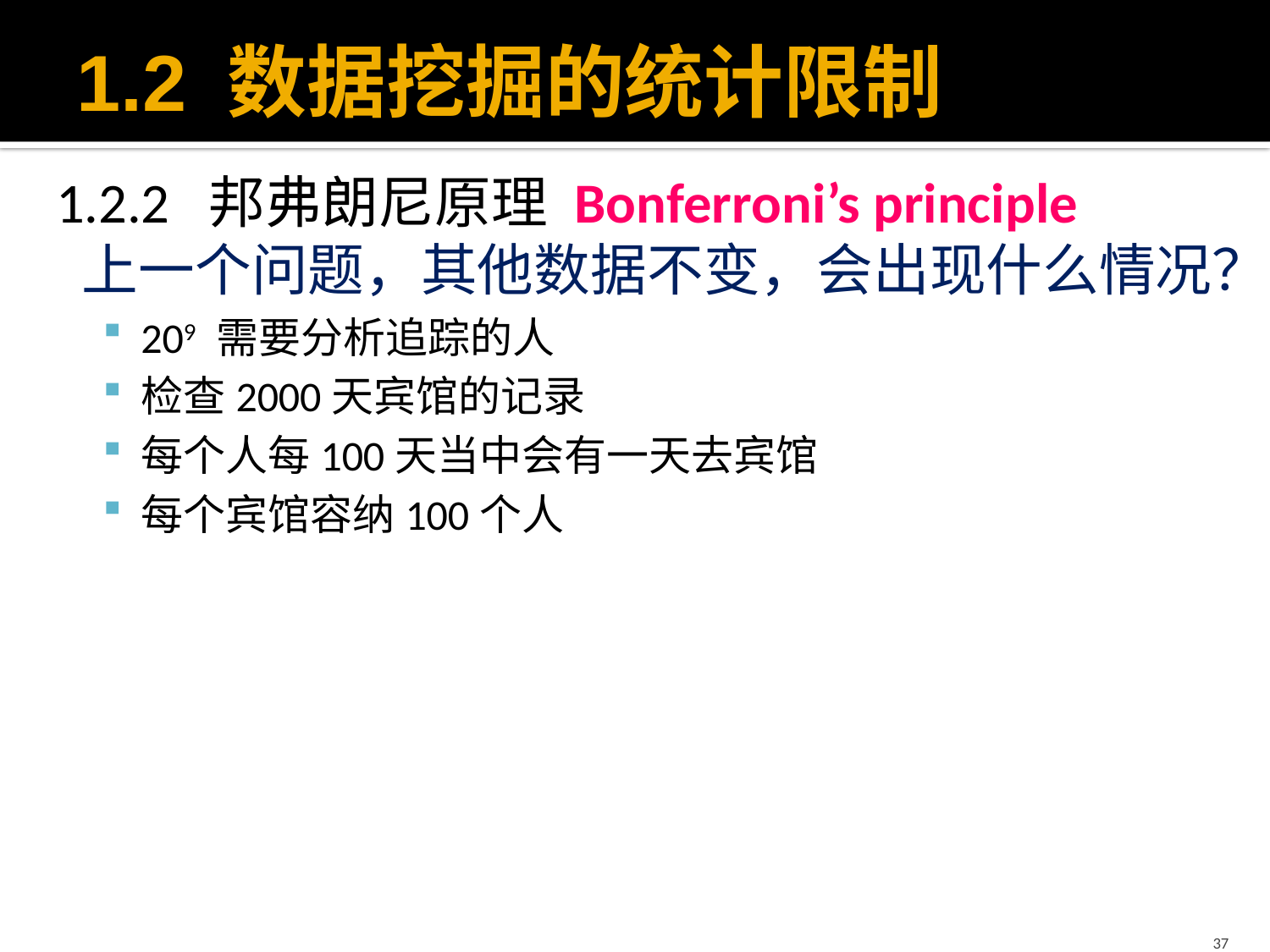

# 1.2 数据挖掘的统计限制
1.2.2  邦弗朗尼原理 Bonferroni’s principle
 上一个问题，其他数据不变，会出现什么情况？
209 需要分析追踪的人
检查2000天宾馆的记录
每个人每100天当中会有一天去宾馆
每个宾馆容纳100个人

37